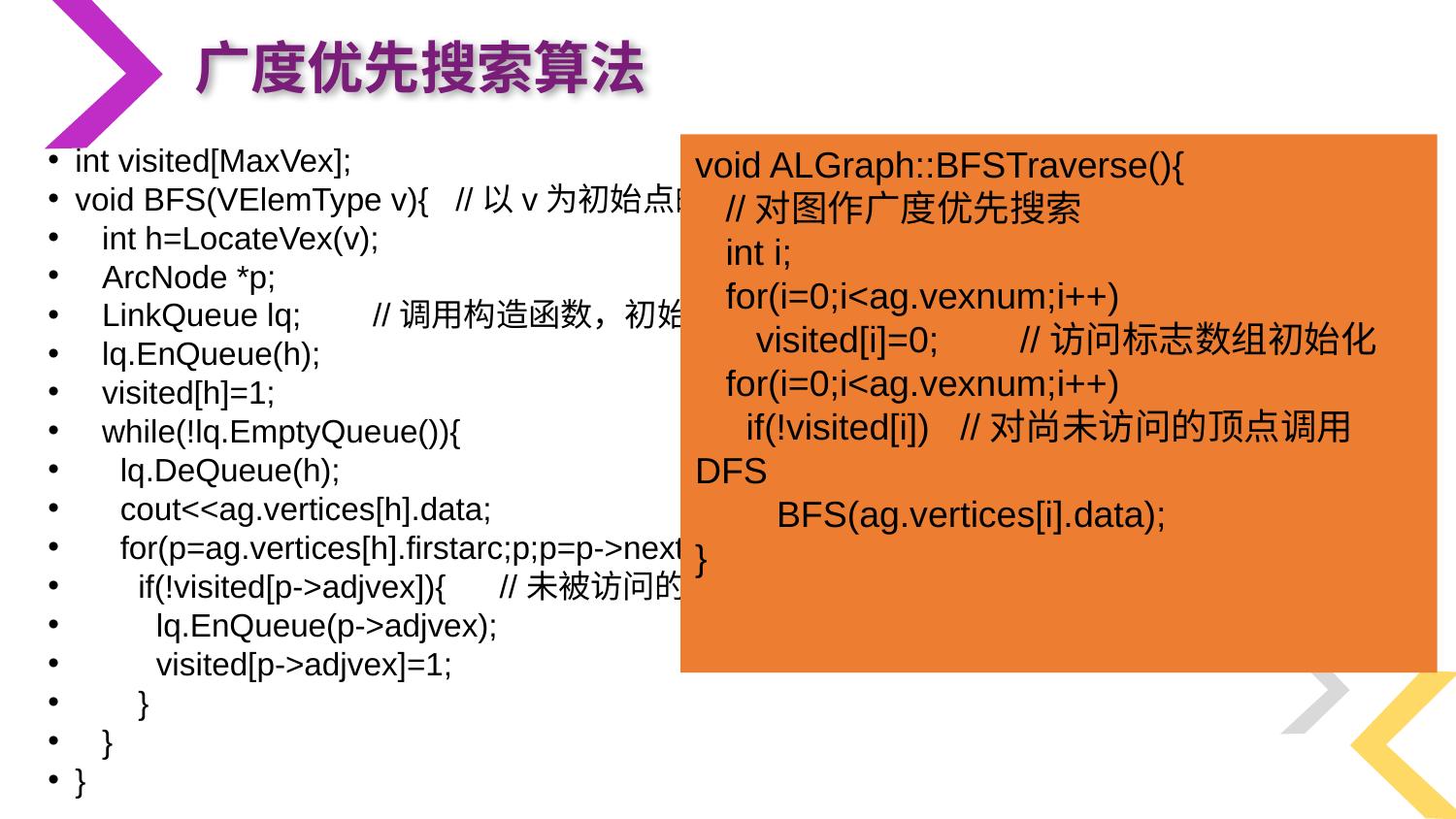

广度优先搜索算法
int visited[MaxVex];
void BFS(VElemType v){   //以v为初始点的连通分量的广度优先搜索
   int h=LocateVex(v);
   ArcNode *p;
   LinkQueue lq;        //调用构造函数，初始化空队列
   lq.EnQueue(h);
   visited[h]=1;
   while(!lq.EmptyQueue()){
     lq.DeQueue(h);
     cout<<ag.vertices[h].data;
     for(p=ag.vertices[h].firstarc;p;p=p->nextarc)
       if(!visited[p->adjvex]){      //未被访问的邻接点依次入队
         lq.EnQueue(p->adjvex);
         visited[p->adjvex]=1;
       }
   }
}

void ALGraph::BFSTraverse(){
   //对图作广度优先搜索
   int i;
   for(i=0;i<ag.vexnum;i++)
      visited[i]=0;        //访问标志数组初始化
   for(i=0;i<ag.vexnum;i++)
     if(!visited[i])   //对尚未访问的顶点调用DFS
        BFS(ag.vertices[i].data);
}